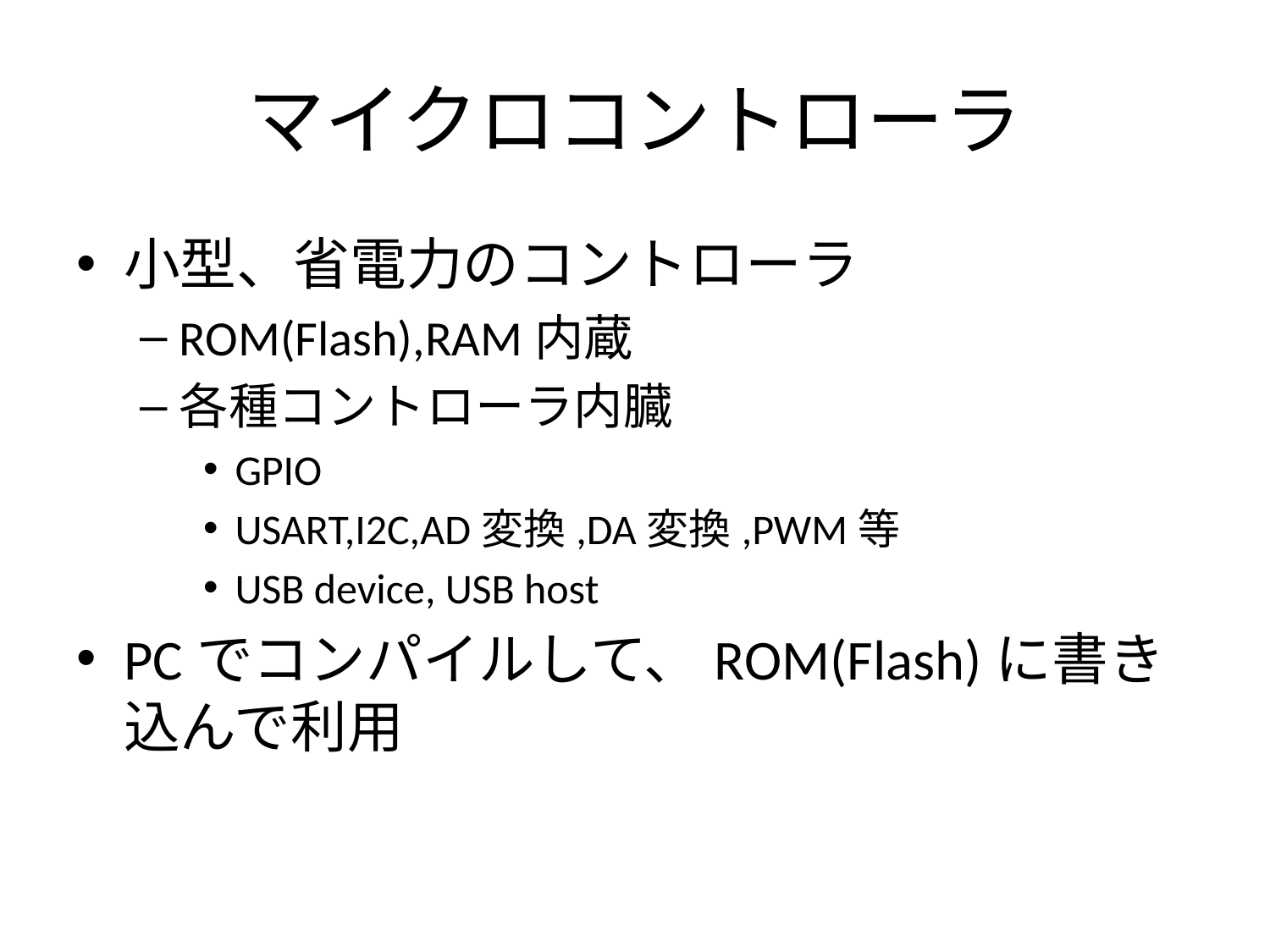

# マイクロコントローラ
小型、省電力のコントローラ
ROM(Flash),RAM内蔵
各種コントローラ内臓
GPIO
USART,I2C,AD変換,DA変換,PWM等
USB device, USB host
PCでコンパイルして、ROM(Flash)に書き込んで利用